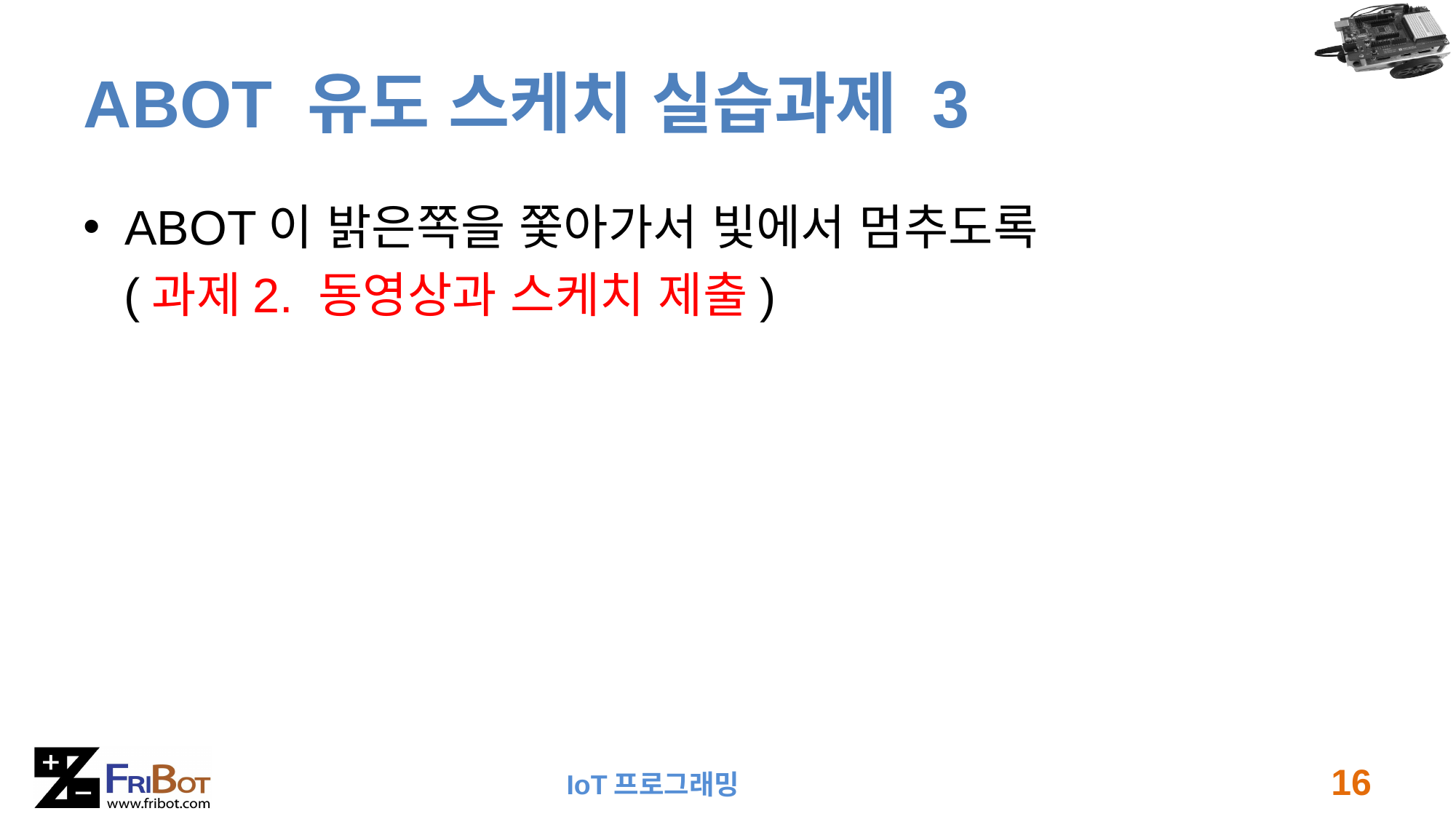

# ABOT 유도 스케치 실습과제 3
ABOT이 밝은쪽을 쫓아가서 빛에서 멈추도록
   (과제2. 동영상과 스케치 제출)

16